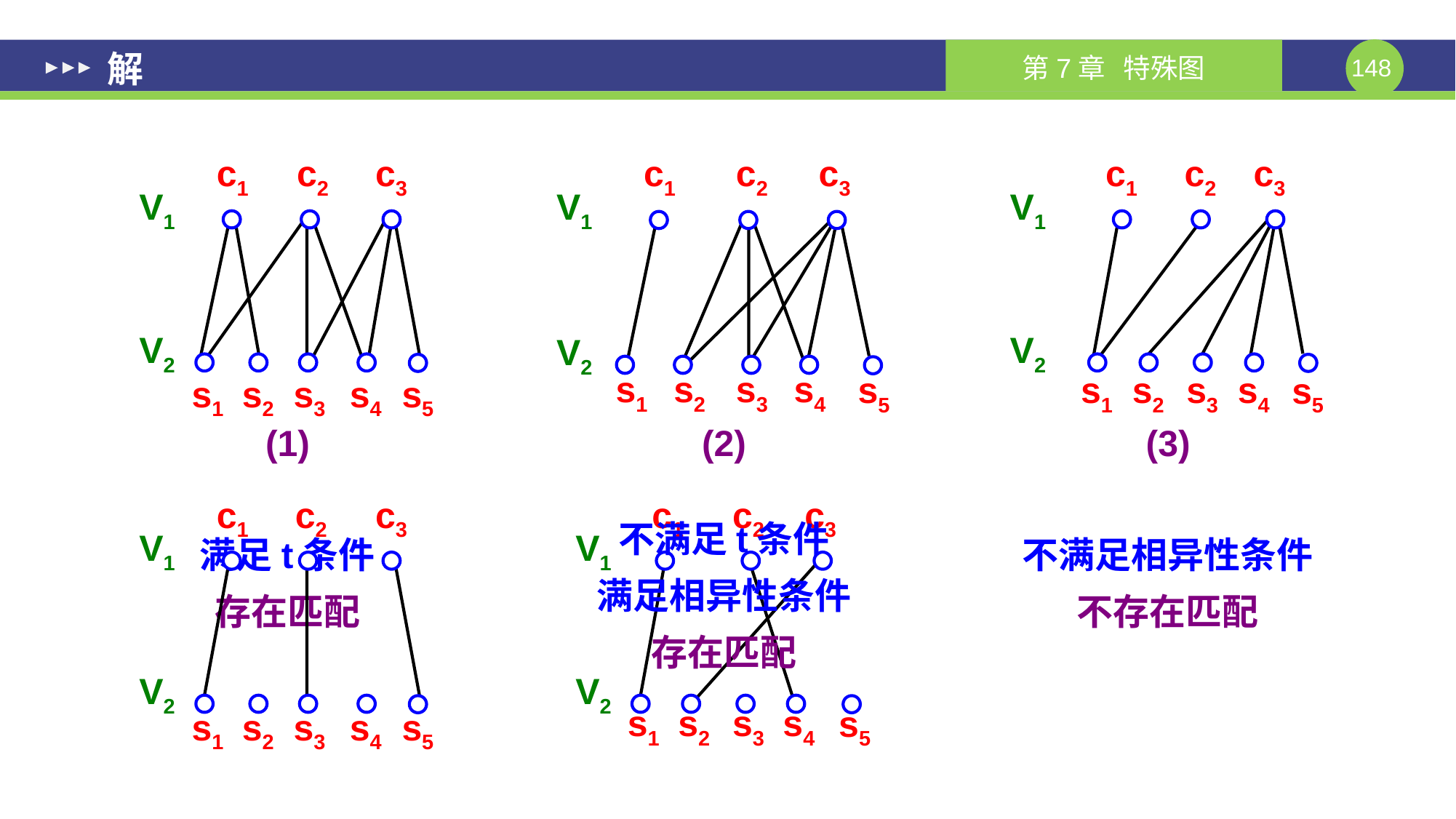

# 解
c1
c2
c3
V1

V2

s1
s2
s3
s4
s5
(2)
c1
c2
c3
V1

V2

s1
s2
s3
s4
s5
(1)
c1
c2
c3
V1

V2

s1
s2
s3
s4
s5
(3)
c1
c2
c3
V1

V2

s1
s2
s3
s4
s5
c1
c2
c3
V1

V2

s1
s2
s3
s4
s5
不满足t条件
满足相异性条件
存在匹配
满足t条件
存在匹配
不满足相异性条件
不存在匹配